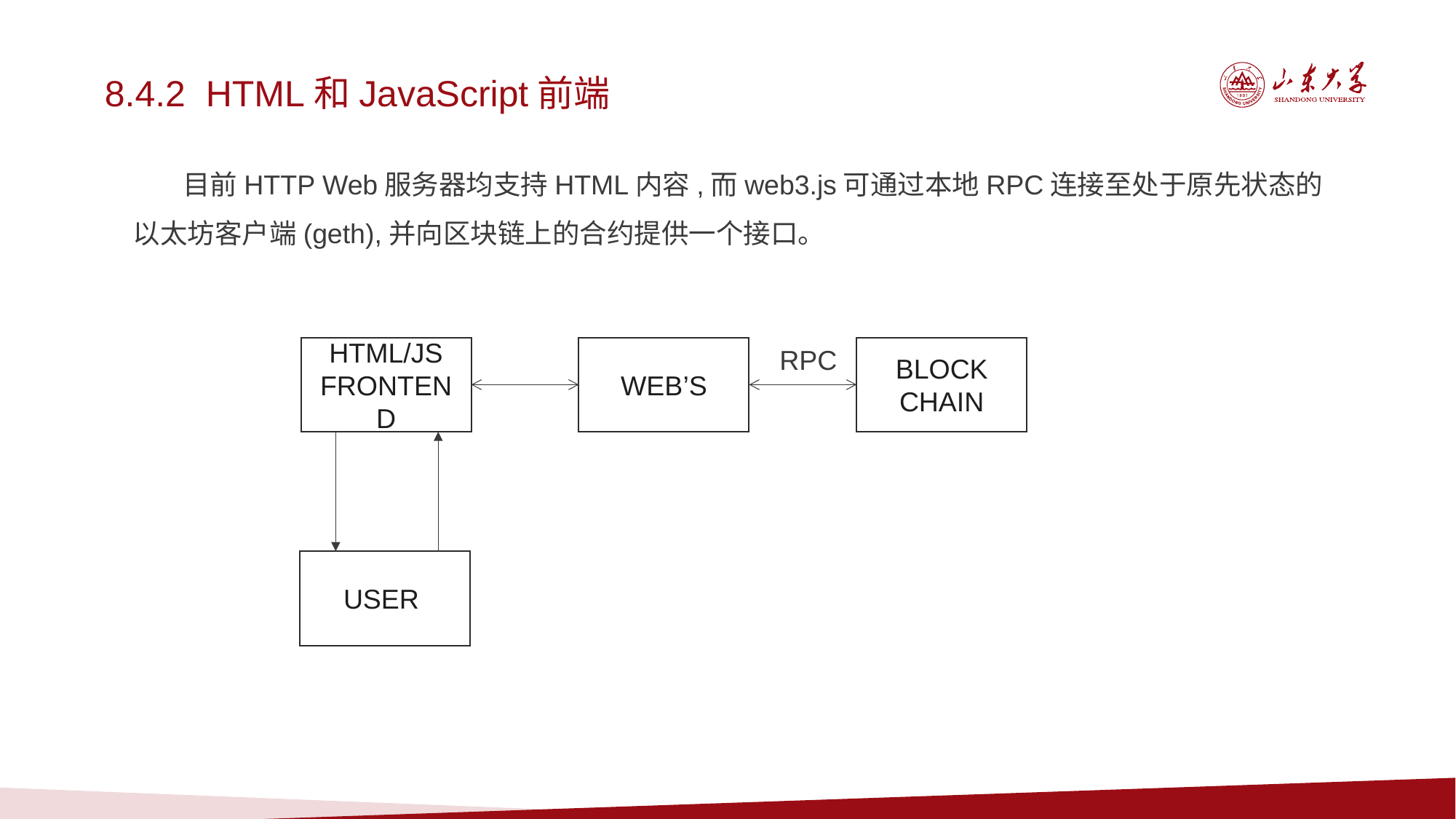

8.4.2  HTML和JavaScript前端
       目前HTTP Web服务器均支持HTML内容,而web3.js可通过本地RPC连接至处于原先状态的以太坊客户端(geth),并向区块链上的合约提供一个接口。
RPC
HTML/JS
FRONTEND
WEB’S
BLOCK
CHAIN
USER